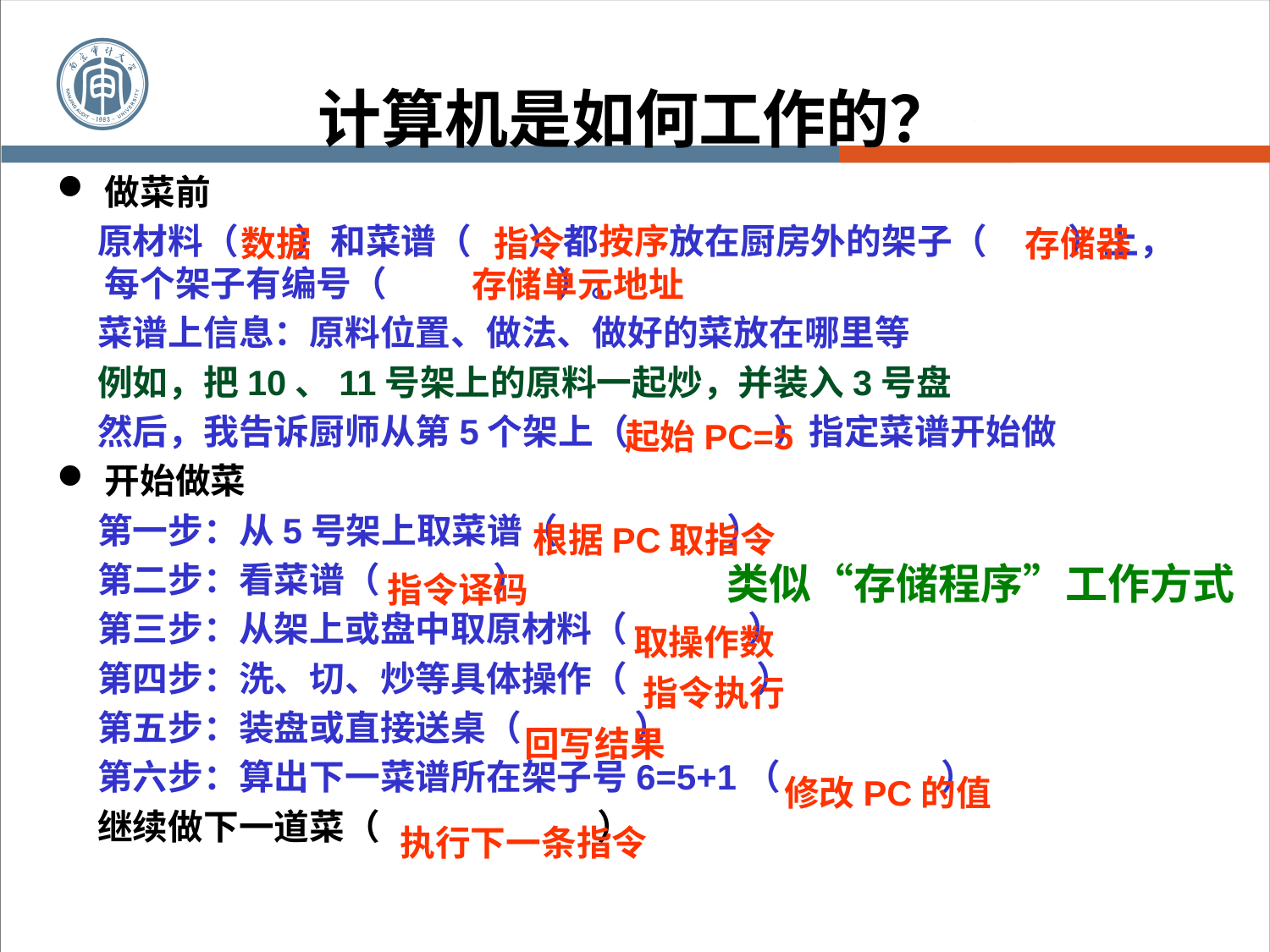

计算机是如何工作的？
#
做菜前
    原材料（       ）和菜谱（       ）都按序放在厨房外的架子（          ）上， 每个架子有编号（                     ）。
    菜谱上信息：原料位置、做法、做好的菜放在哪里等
    例如，把10、11号架上的原料一起炒，并装入3号盘
    然后，我告诉厨师从第5个架上（                  ）指定菜谱开始做
开始做菜
    第一步：从5号架上取菜谱（                     ）
    第二步：看菜谱（              ）
    第三步：从架上或盘中取原材料（               ）
    第四步：洗、切、炒等具体操作（                ）
    第五步：装盘或直接送桌（              ）
    第六步：算出下一菜谱所在架子号6=5+1（                    ）
    继续做下一道菜（                           ）
指令
存储器
数据

存储单元地址
起始PC=5
根据PC取指令
类似“存储程序”工作方式
指令译码
取操作数
指令执行
回写结果
修改PC的值
执行下一条指令